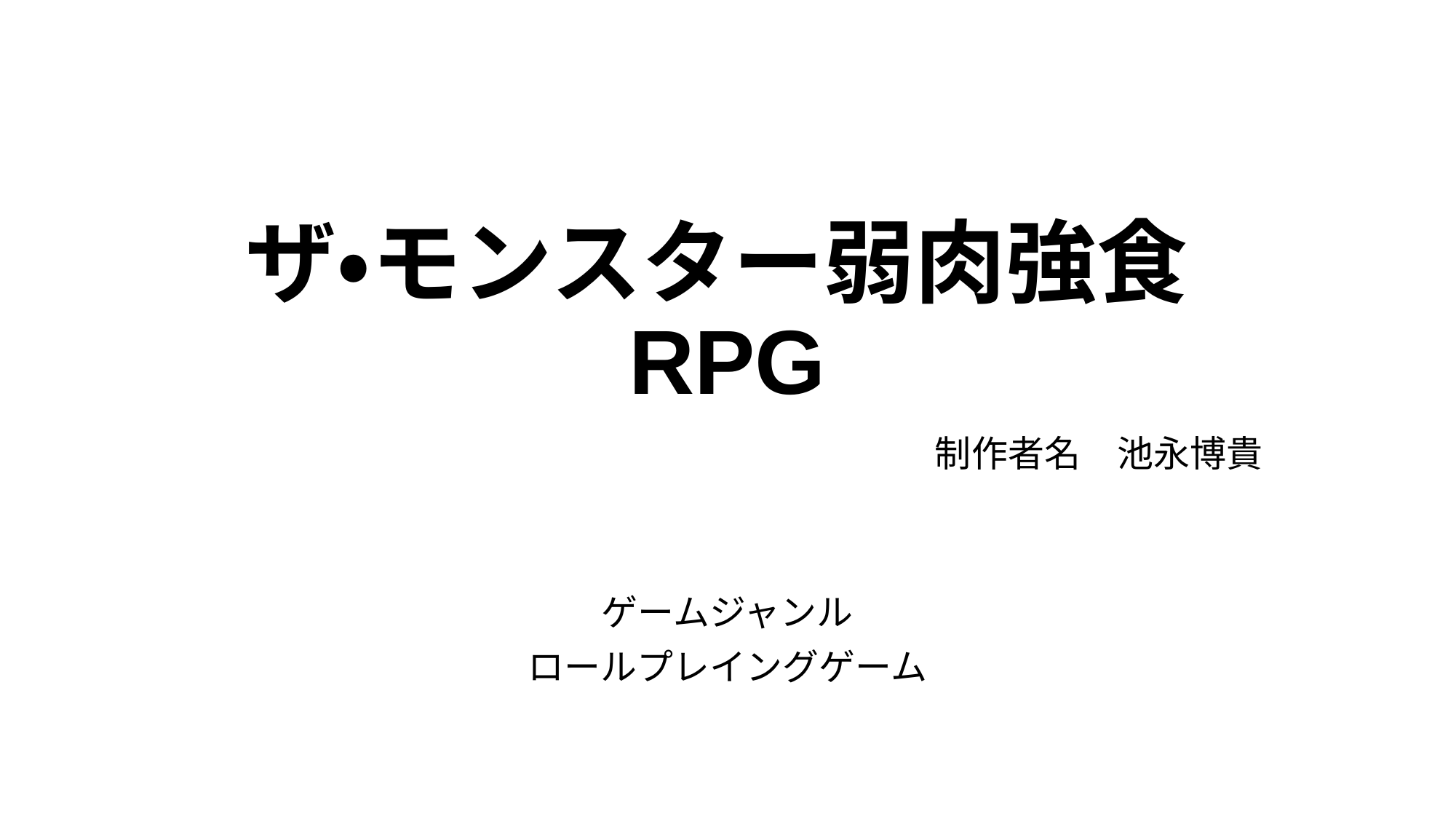

# ザ・モンスター弱肉強食RPG
制作者名　池永博貴
ゲームジャンル
ロールプレイングゲーム